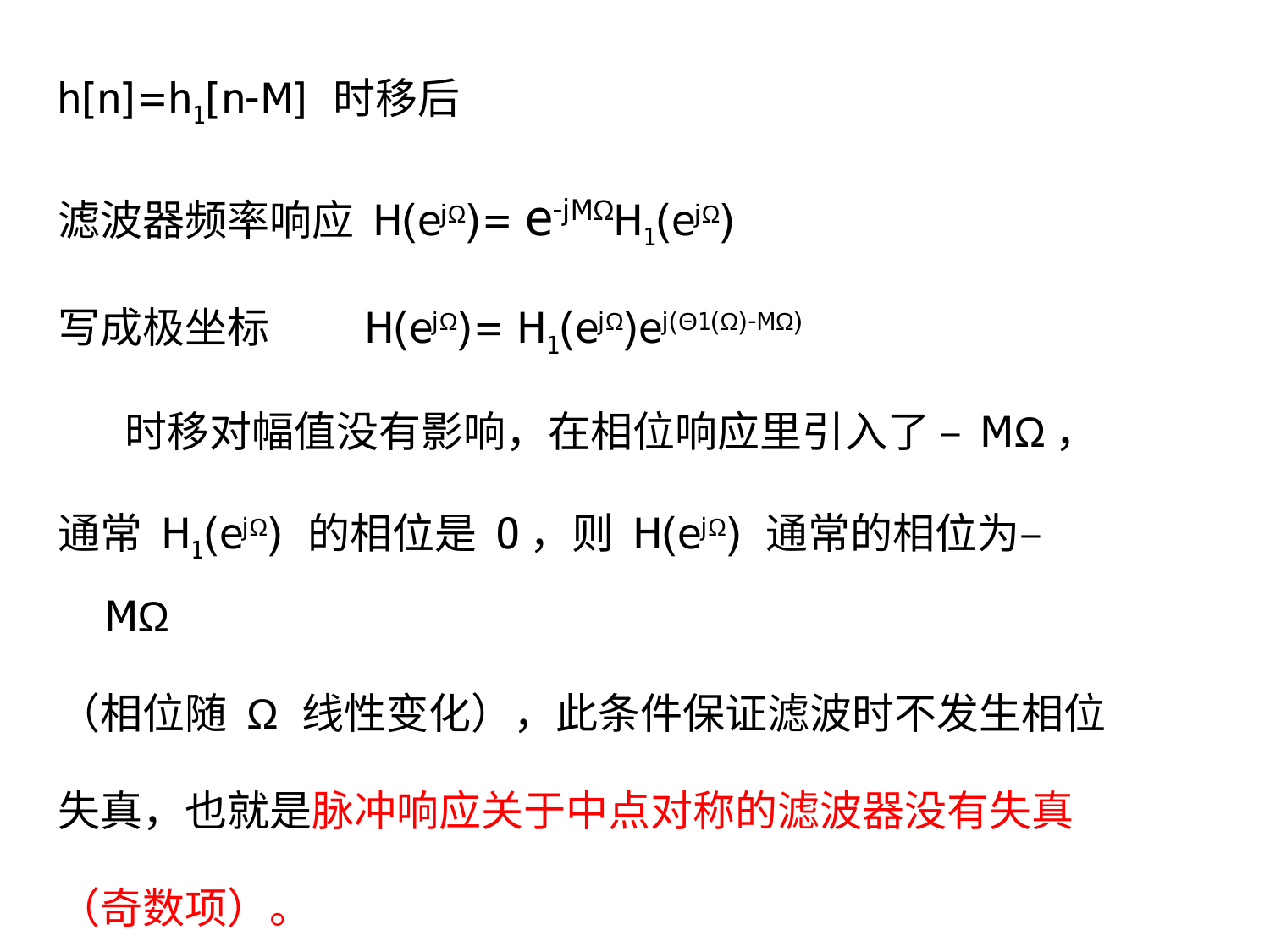

h[n]=h1[n-M] 时移后
滤波器频率响应 H(ejΩ)= e-jMΩH1(ejΩ)
写成极坐标         H(ejΩ)= H1(ejΩ)ej(Θ1(Ω)-MΩ)
      时移对幅值没有影响，在相位响应里引入了 – MΩ，
通常 H1(ejΩ) 的相位是 0，则 H(ejΩ) 通常的相位为– MΩ
（相位随 Ω 线性变化），此条件保证滤波时不发生相位
失真，也就是脉冲响应关于中点对称的滤波器没有失真
（奇数项）。